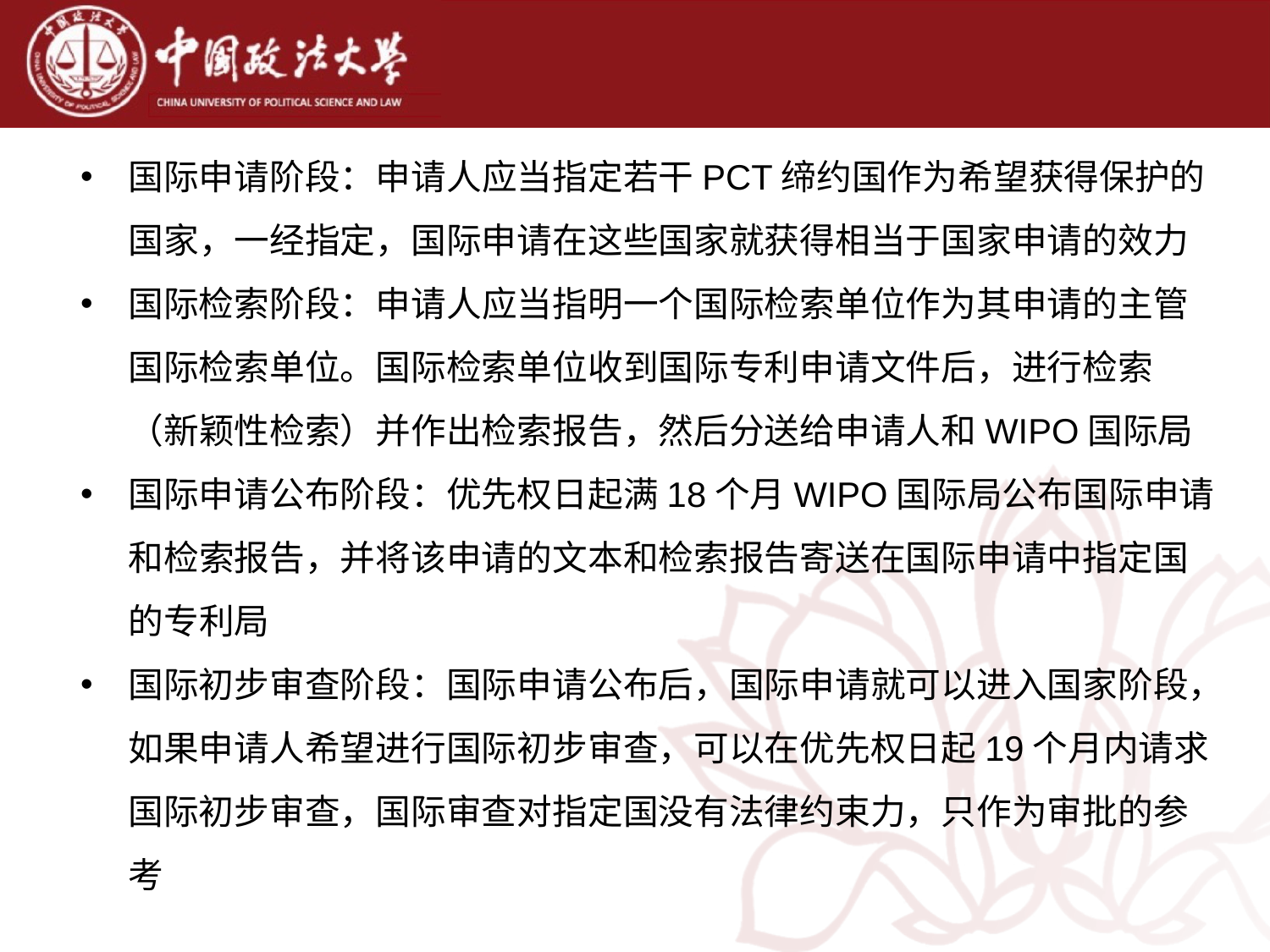

国际申请阶段：申请人应当指定若干PCT缔约国作为希望获得保护的国家，一经指定，国际申请在这些国家就获得相当于国家申请的效力
国际检索阶段：申请人应当指明一个国际检索单位作为其申请的主管国际检索单位。国际检索单位收到国际专利申请文件后，进行检索（新颖性检索）并作出检索报告，然后分送给申请人和WIPO国际局
国际申请公布阶段：优先权日起满18个月WIPO国际局公布国际申请和检索报告，并将该申请的文本和检索报告寄送在国际申请中指定国的专利局
国际初步审查阶段：国际申请公布后，国际申请就可以进入国家阶段，如果申请人希望进行国际初步审查，可以在优先权日起19个月内请求国际初步审查，国际审查对指定国没有法律约束力，只作为审批的参考